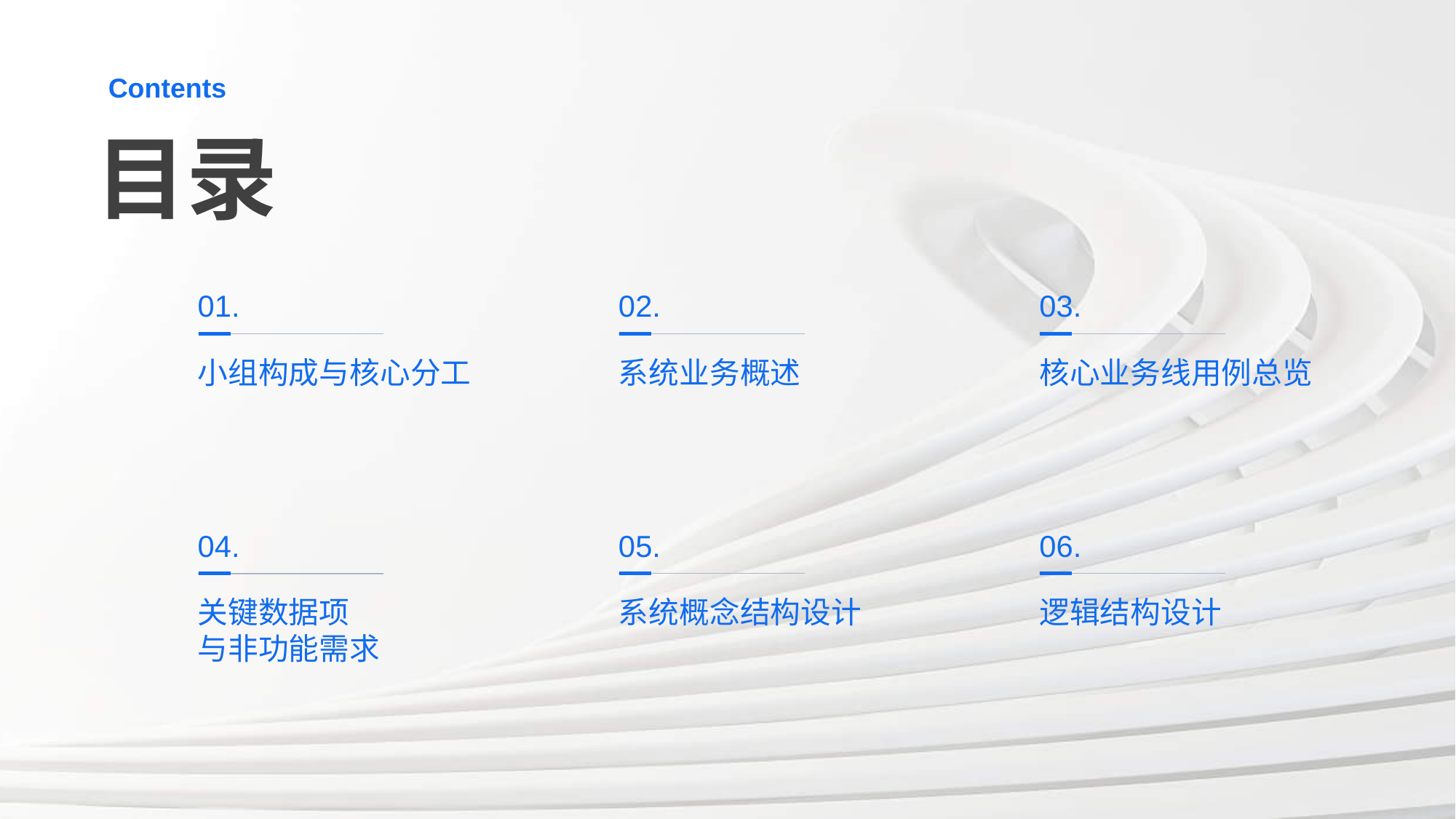

Contents
目录
01.
02.
03.
小组构成与核心分工
系统业务概述
核心业务线用例总览
06.
05.
04.
逻辑结构设计
系统概念结构设计
关键数据项
与非功能需求